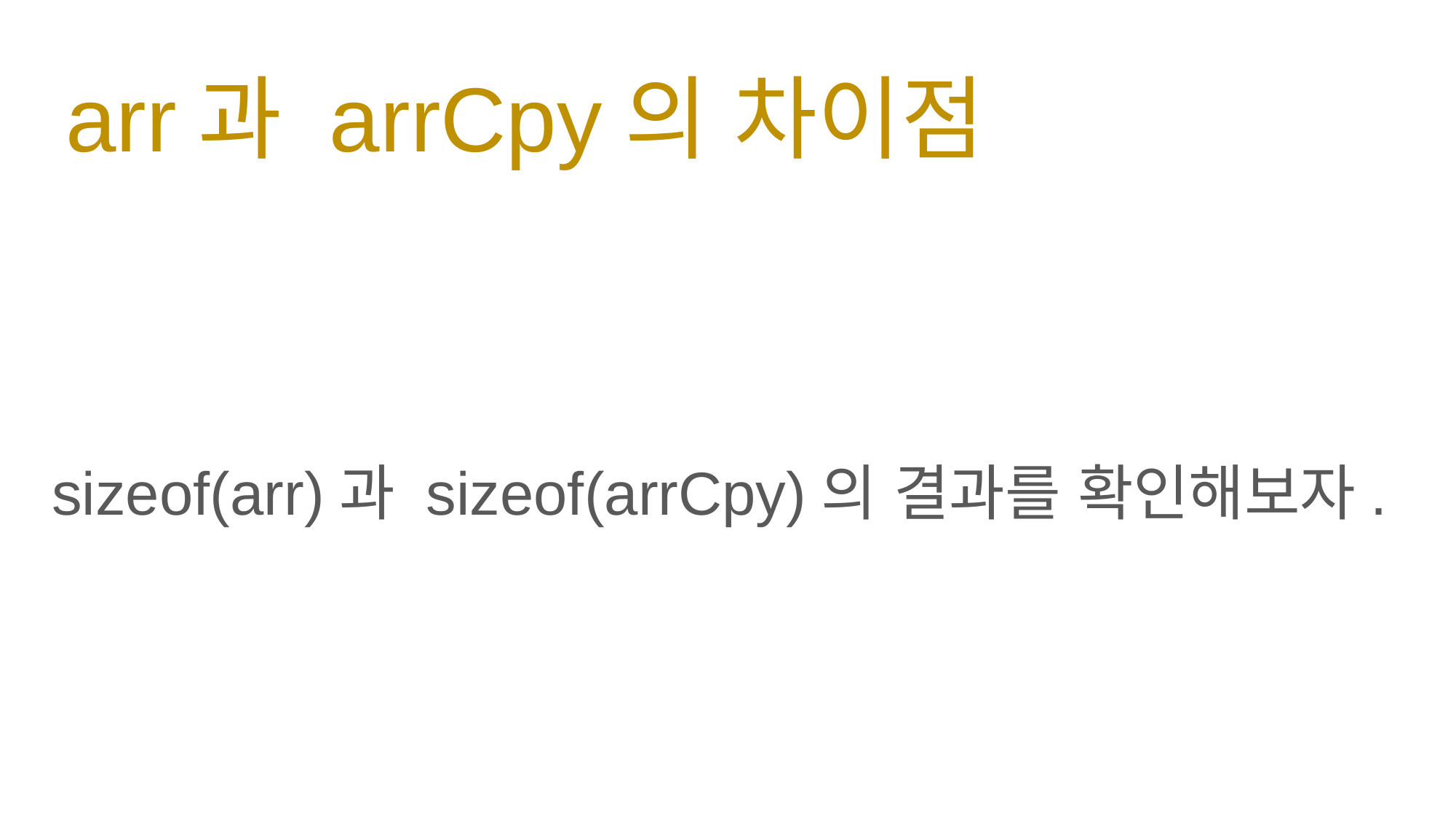

# arr과 arrCpy의 차이점
sizeof(arr)과 sizeof(arrCpy)의 결과를 확인해보자.